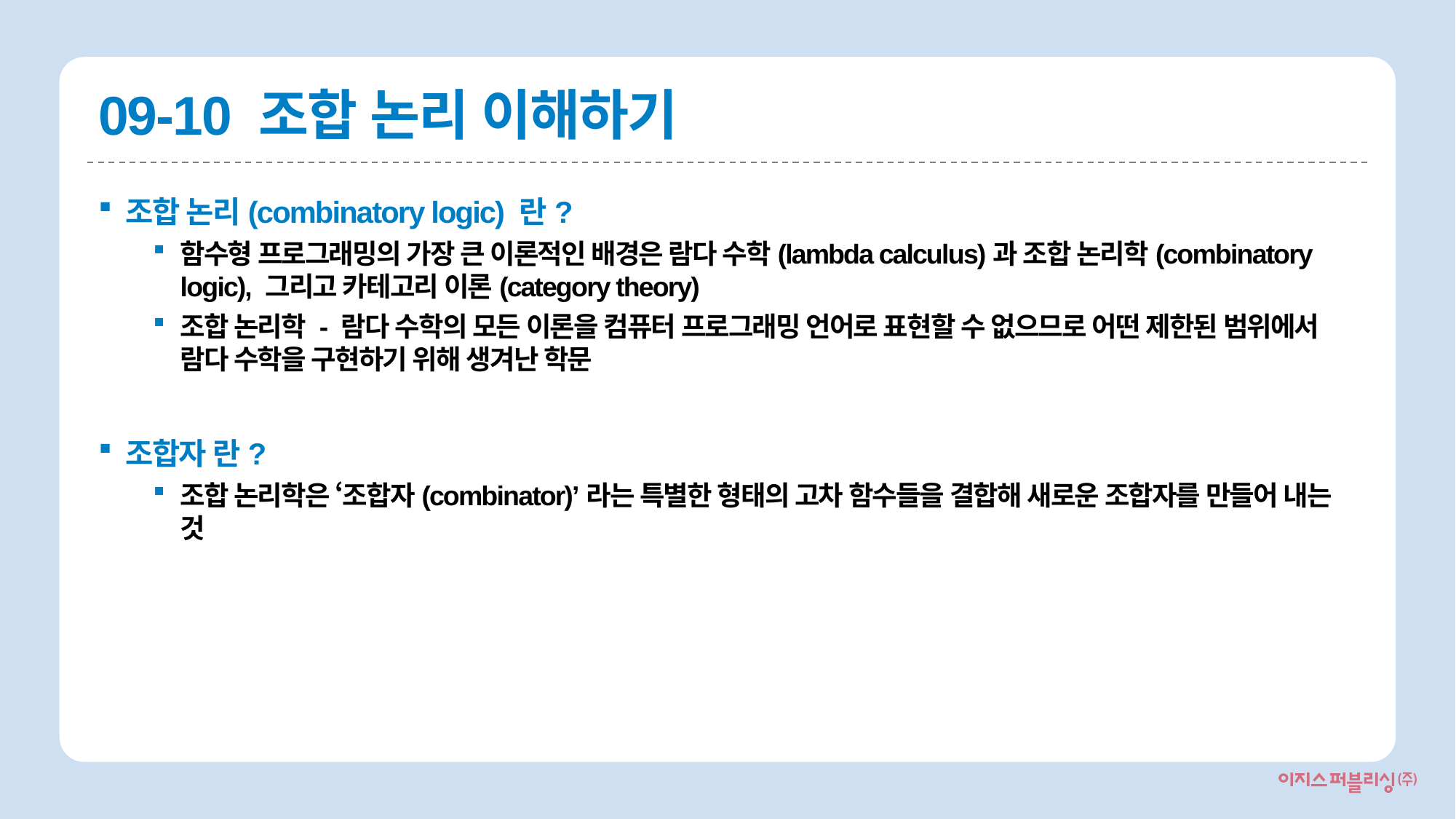

# 09-10 조합 논리 이해하기
조합 논리(combinatory logic) 란?
함수형 프로그래밍의 가장 큰 이론적인 배경은 람다 수학(lambda calculus)과 조합 논리학(combinatory logic), 그리고 카테고리 이론(category theory)
조합 논리학 - 람다 수학의 모든 이론을 컴퓨터 프로그래밍 언어로 표현할 수 없으므로 어떤 제한된 범위에서 람다 수학을 구현하기 위해 생겨난 학문

조합자 란?
조합 논리학은 ‘조합자(combinator)’라는 특별한 형태의 고차 함수들을 결합해 새로운 조합자를 만들어 내는 것